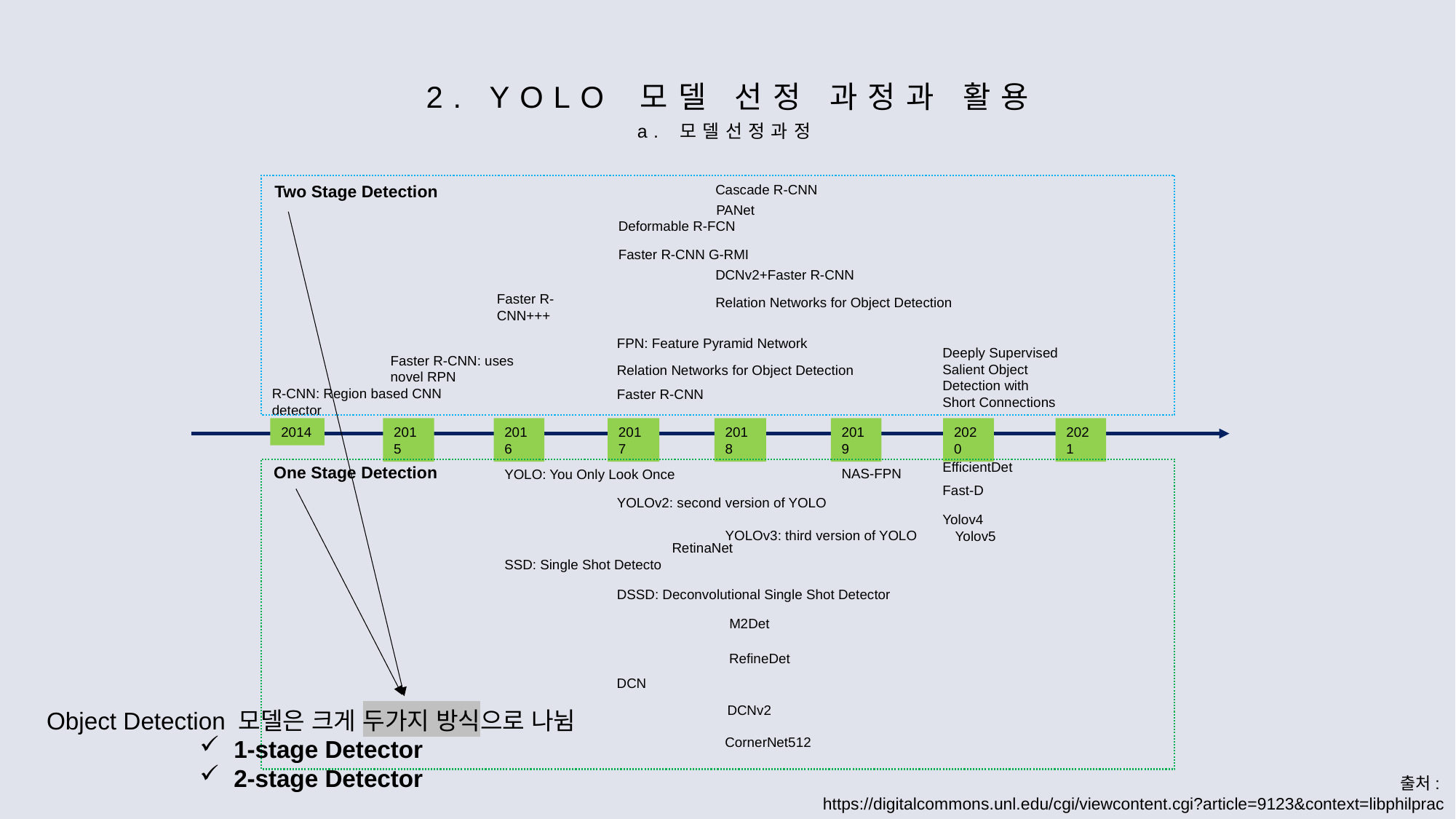

2. YOLO 모델 선정 과정과 활용
a. 모델선정과정
Two Stage Detection

Cascade R-CNN
Deformable R-FCN
Faster R-CNN G-RMI
DCNv2+Faster R-CNN
Faster R-CNN+++
Relation Networks for Object Detection
FPN: Feature Pyramid Network
Deeply Supervised Salient Object Detection with Short Connections
Faster R-CNN: uses novel RPN
Relation Networks for Object Detection
R-CNN: Region based CNN detector
Faster R-CNN
2018
2017
2019
2020
2014
2015
2016
2021
One Stage Detection

YOLO: You Only Look Once
YOLOv2: second version of YOLO
YOLOv3: third version of YOLO
RetinaNet
SSD: Single Shot Detecto
DSSD: Deconvolutional Single Shot Detector
M2Det
RefineDet
DCN
DCNv2
CornerNet512
PANet
NAS-FPN
EfficientDet
Fast-D
Yolov4
Yolov5
Object Detection 모델은 크게 두가지 방식으로 나뉨
1-stage Detector
2-stage Detector
출처:
https://digitalcommons.unl.edu/cgi/viewcontent.cgi?article=9123&context=libphilprac